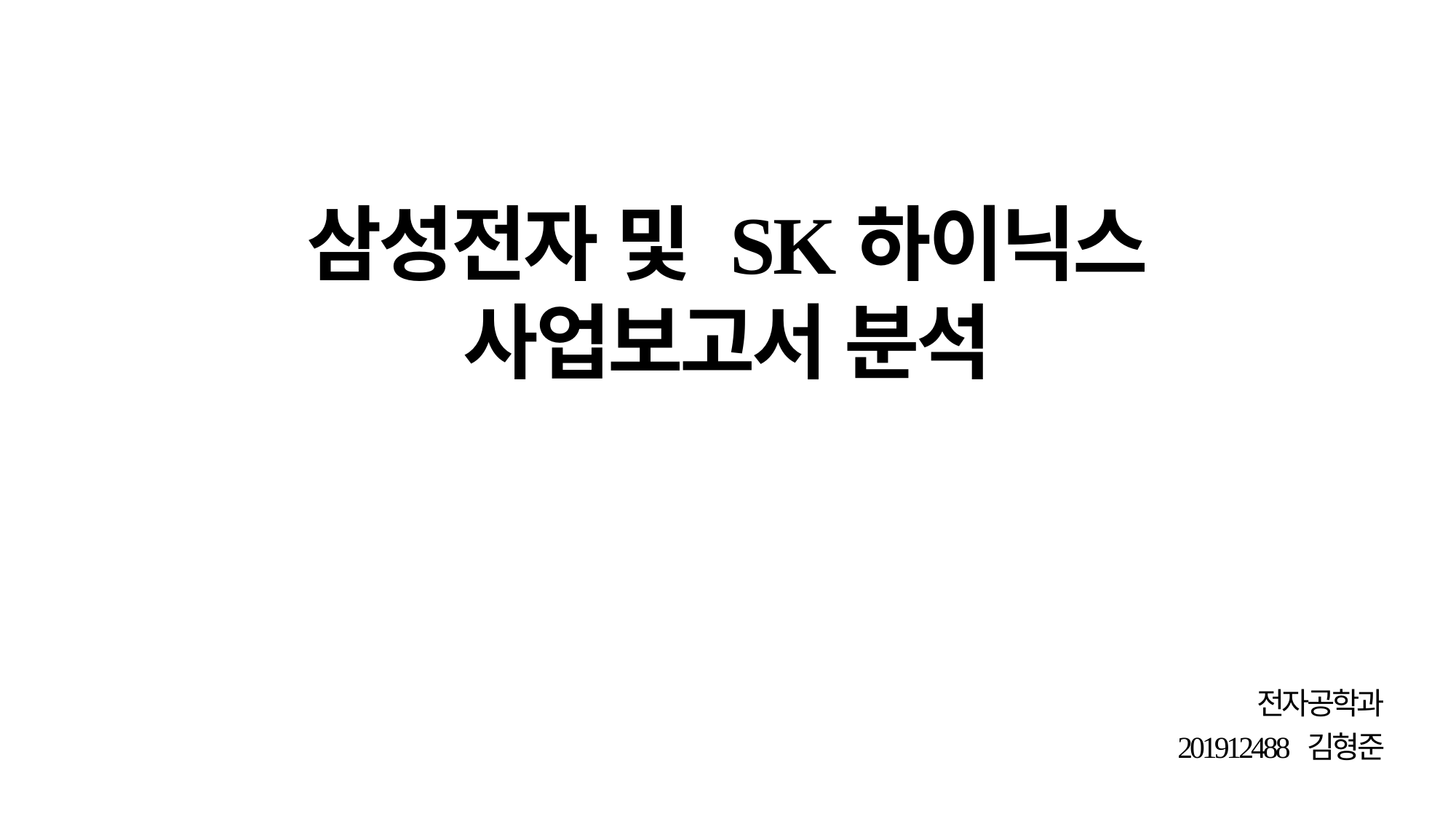

삼성전자 및 SK하이닉스
사업보고서 분석
전자공학과
201912488  김형준